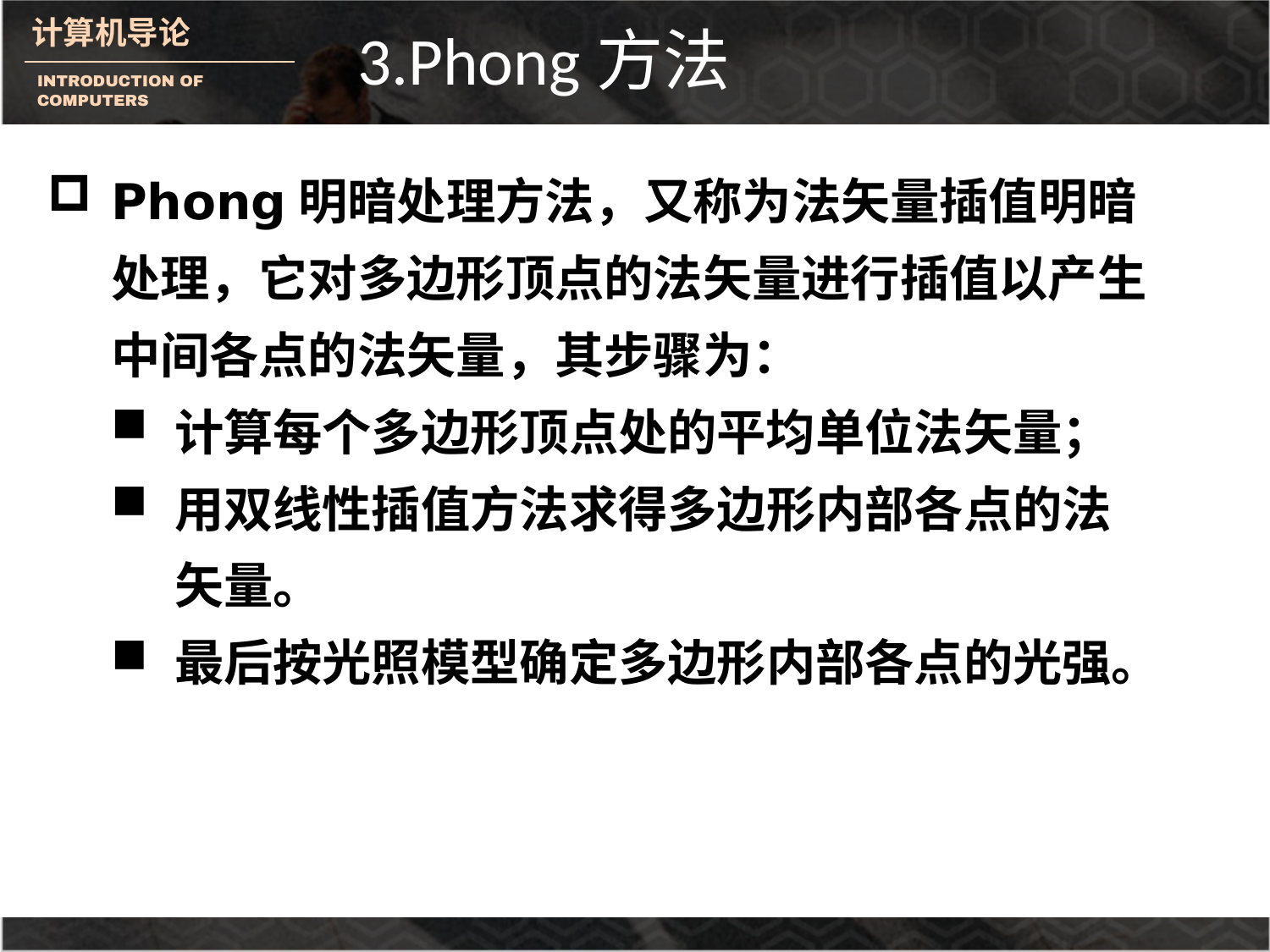

3.Phong方法
Phong明暗处理方法，又称为法矢量插值明暗处理，它对多边形顶点的法矢量进行插值以产生中间各点的法矢量，其步骤为：
计算每个多边形顶点处的平均单位法矢量；
用双线性插值方法求得多边形内部各点的法矢量。
最后按光照模型确定多边形内部各点的光强。